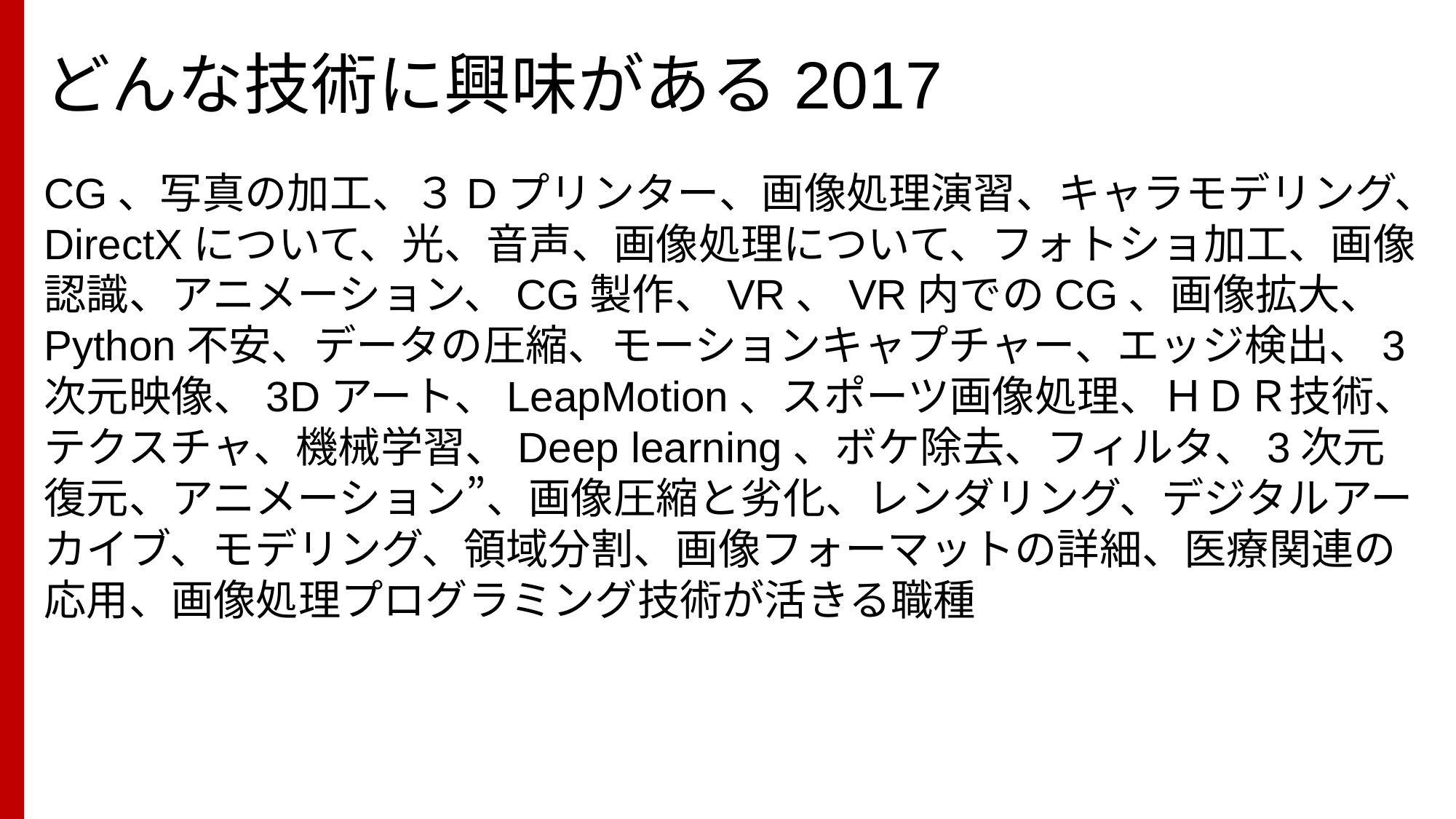

# どんな技術に興味がある2017
CG、写真の加工、３Dプリンター、画像処理演習、キャラモデリング、DirectXについて、光、音声、画像処理について、フォトショ加工、画像認識、アニメーション、CG製作、VR、VR内でのCG、画像拡大、Python不安、データの圧縮、モーションキャプチャー、エッジ検出、3次元映像、3Dアート、LeapMotion、スポーツ画像処理、ＨＤＲ技術、テクスチャ、機械学習、Deep learning、ボケ除去、フィルタ、3次元復元、アニメーション”、画像圧縮と劣化、レンダリング、デジタルアーカイブ、モデリング、領域分割、画像フォーマットの詳細、医療関連の応用、画像処理プログラミング技術が活きる職種